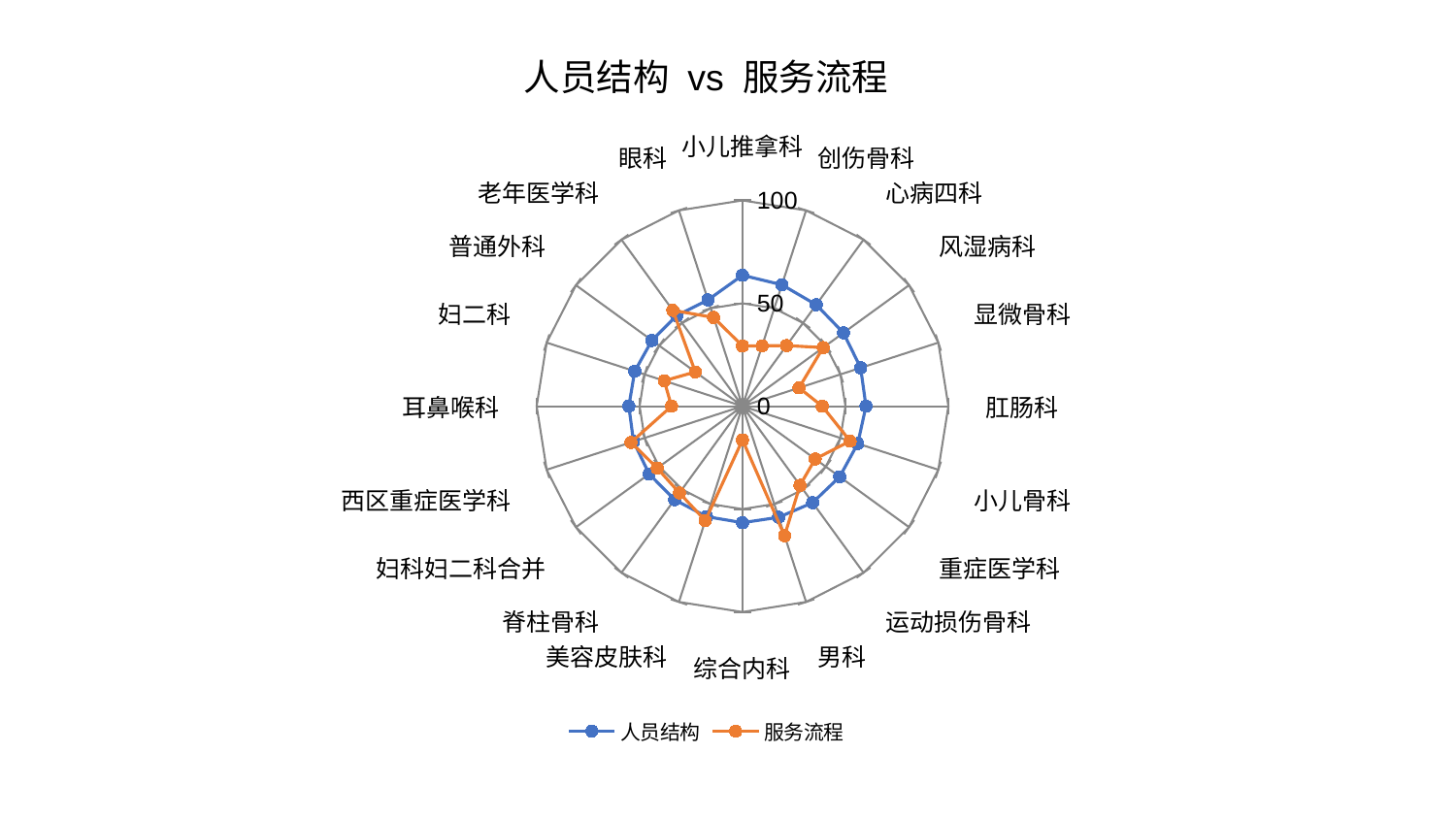

### Chart: 人员结构 vs 服务流程

| Category | 人员结构 | 服务流程 |
|---|---|---|
| 小儿推拿科 | 63.63572737897196 | 29.2708627555107 |
| 创伤骨科 | 62.00498386943001 | 30.84081202388535 |
| 心病四科 | 60.928914582694624 | 36.40983903464448 |
| 风湿病科 | 60.62605525735667 | 48.43596545360276 |
| 显微骨科 | 60.33600592442637 | 28.879133294763218 |
| 肛肠科 | 59.967325807460156 | 38.719856777262535 |
| 小儿骨科 | 58.877600821147254 | 54.95049449357069 |
| 重症医学科 | 58.35768760773981 | 43.651411355196345 |
| 运动损伤骨科 | 57.9542190531595 | 47.548103616683065 |
| 男科 | 56.760091307730185 | 66.18742475477096 |
| 综合内科 | 56.606668909639545 | 16.41541450554084 |
| 美容皮肤科 | 56.41893159721071 | 58.51354704799993 |
| 脊柱骨科 | 56.167012532115805 | 52.10862407798812 |
| 妇科妇二科合并 | 56.05988153488441 | 51.21790107839941 |
| 西区重症医学科 | 55.6625840503063 | 56.963842672298526 |
| 耳鼻喉科 | 55.2158450680807 | 34.466588529912755 |
| 妇二科 | 55.034521368359165 | 39.971474028444 |
| 普通外科 | 54.38468990036319 | 28.32859240888913 |
| 老年医学科 | 54.38178232989339 | 57.578926329205686 |
| 眼科 | 54.29735164860076 | 45.33040463291933 |
53